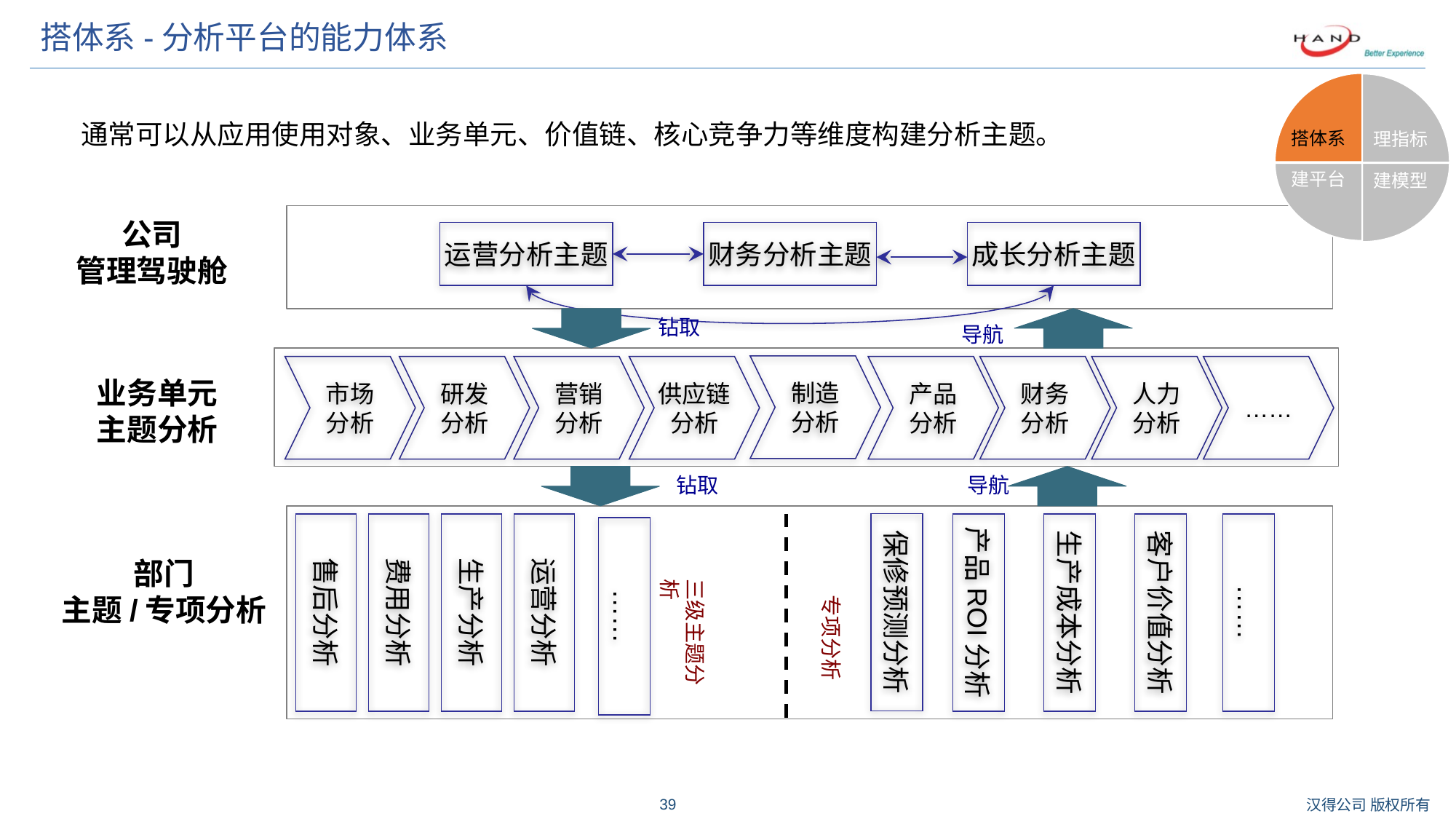

# 搭体系-分析平台的能力体系
搭体系
理指标
建平台
建模型
通常可以从应用使用对象、业务单元、价值链、核心竞争力等维度构建分析主题。

公司
管理驾驶舱
运营分析主题
财务分析主题
成长分析主题

钻取

导航

制造
分析
市场
分析
研发
分析
营销
分析
供应链
分析
产品
分析
财务
分析
人力
分析
……
业务单元
主题分析

钻取
导航

保修预测分析
售后分析
费用分析
生产分析
运营分析
产品ROI分析
生产成本分析
客户价值分析
……
……
部门
主题/专项分析
三级主题分析
专项分析